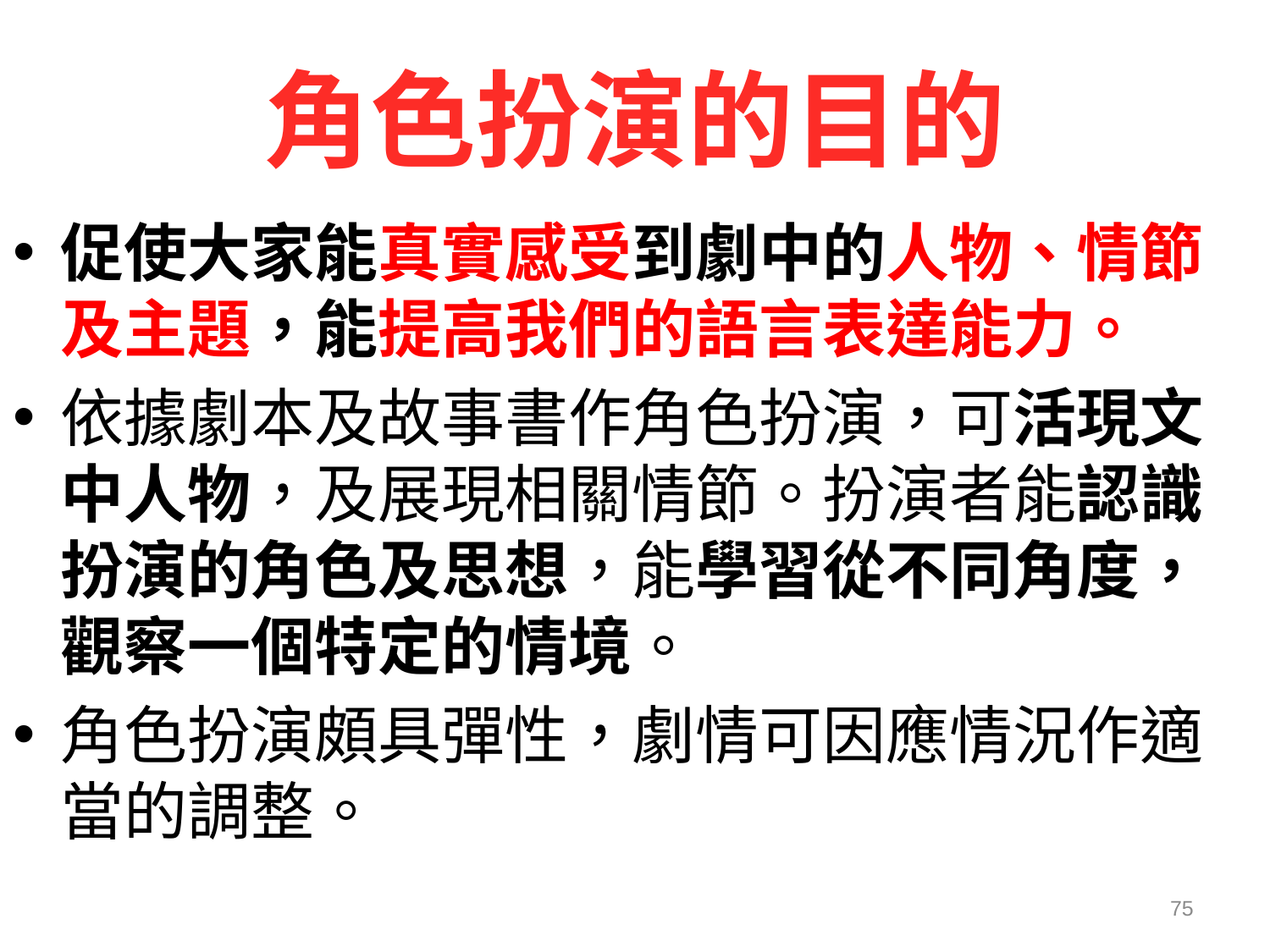

# 角色扮演的目的
促使大家能真實感受到劇中的人物、情節及主題，能提高我們的語言表達能力。
依據劇本及故事書作角色扮演，可活現文中人物，及展現相關情節。扮演者能認識扮演的角色及思想，能學習從不同角度，觀察一個特定的情境。
角色扮演頗具彈性，劇情可因應情況作適當的調整。
75